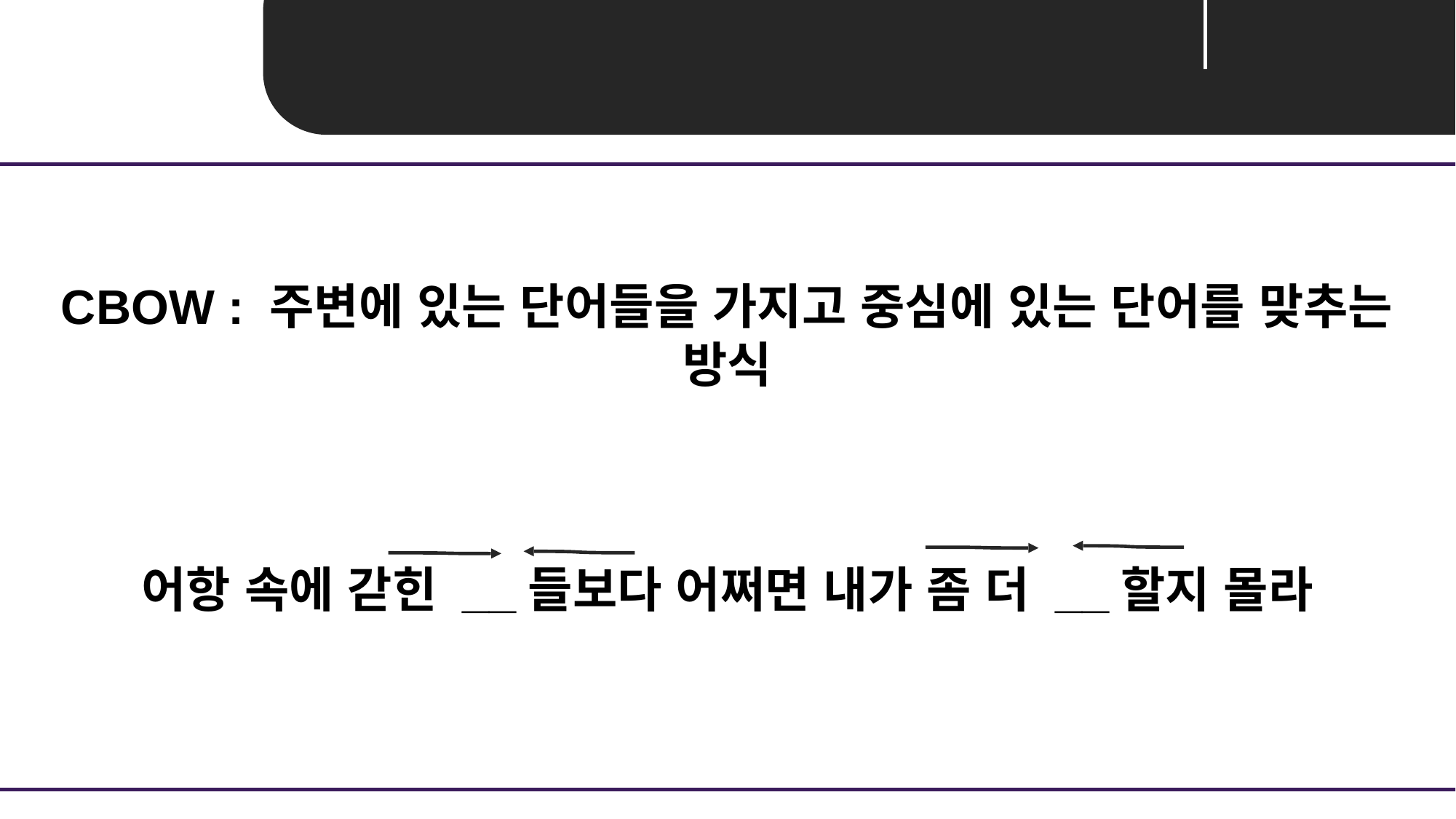

Unit  04 ㅣ  Embedding
CBOW : 주변에 있는 단어들을 가지고 중심에 있는 단어를 맞추는 방식
어항 속에 갇힌 __들보다 어쩌면 내가 좀 더 __할지 몰라